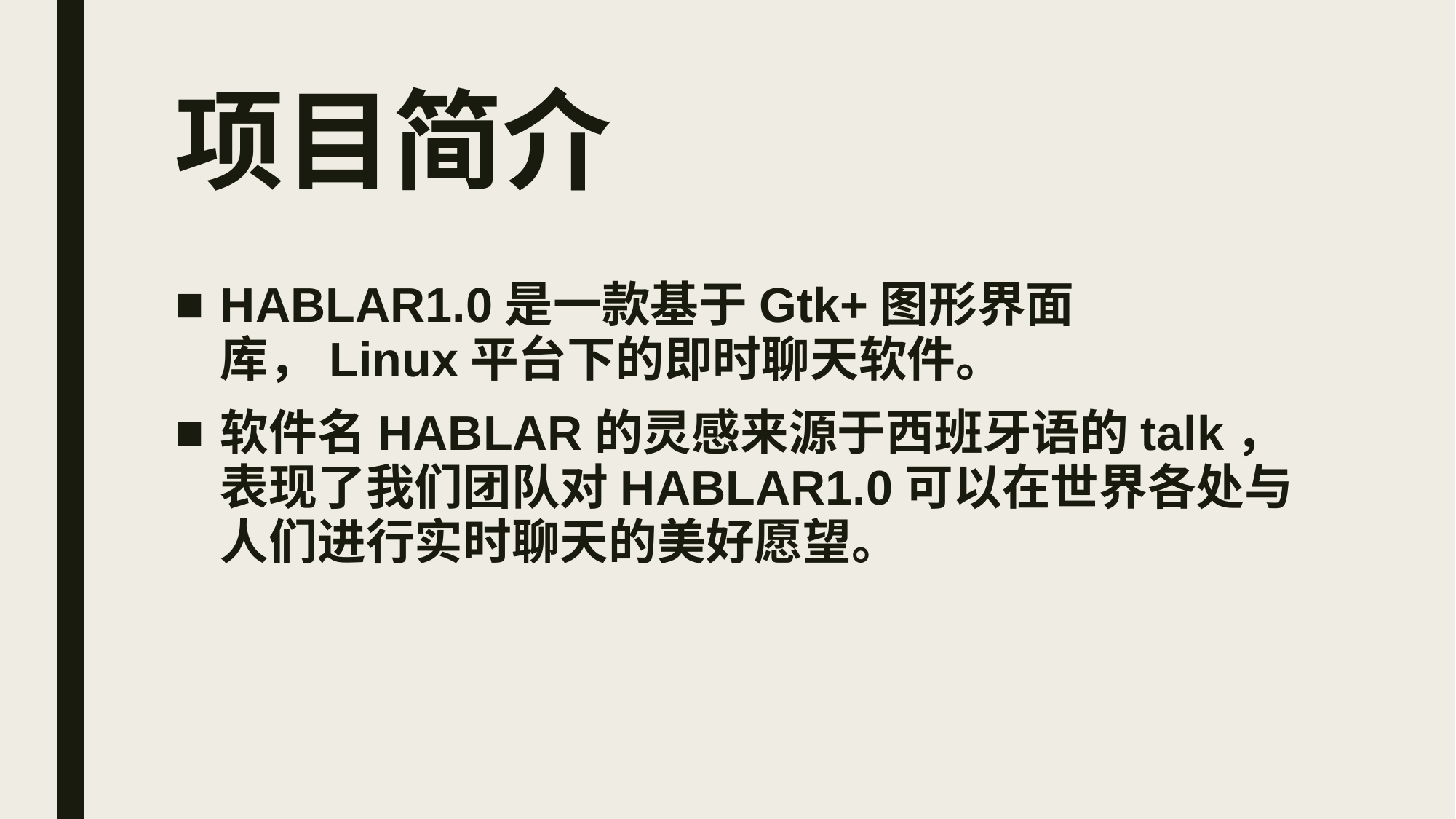

# 项目简介
HABLAR1.0是一款基于Gtk+图形界面库，Linux平台下的即时聊天软件。
软件名HABLAR的灵感来源于西班牙语的talk，表现了我们团队对HABLAR1.0可以在世界各处与人们进行实时聊天的美好愿望。